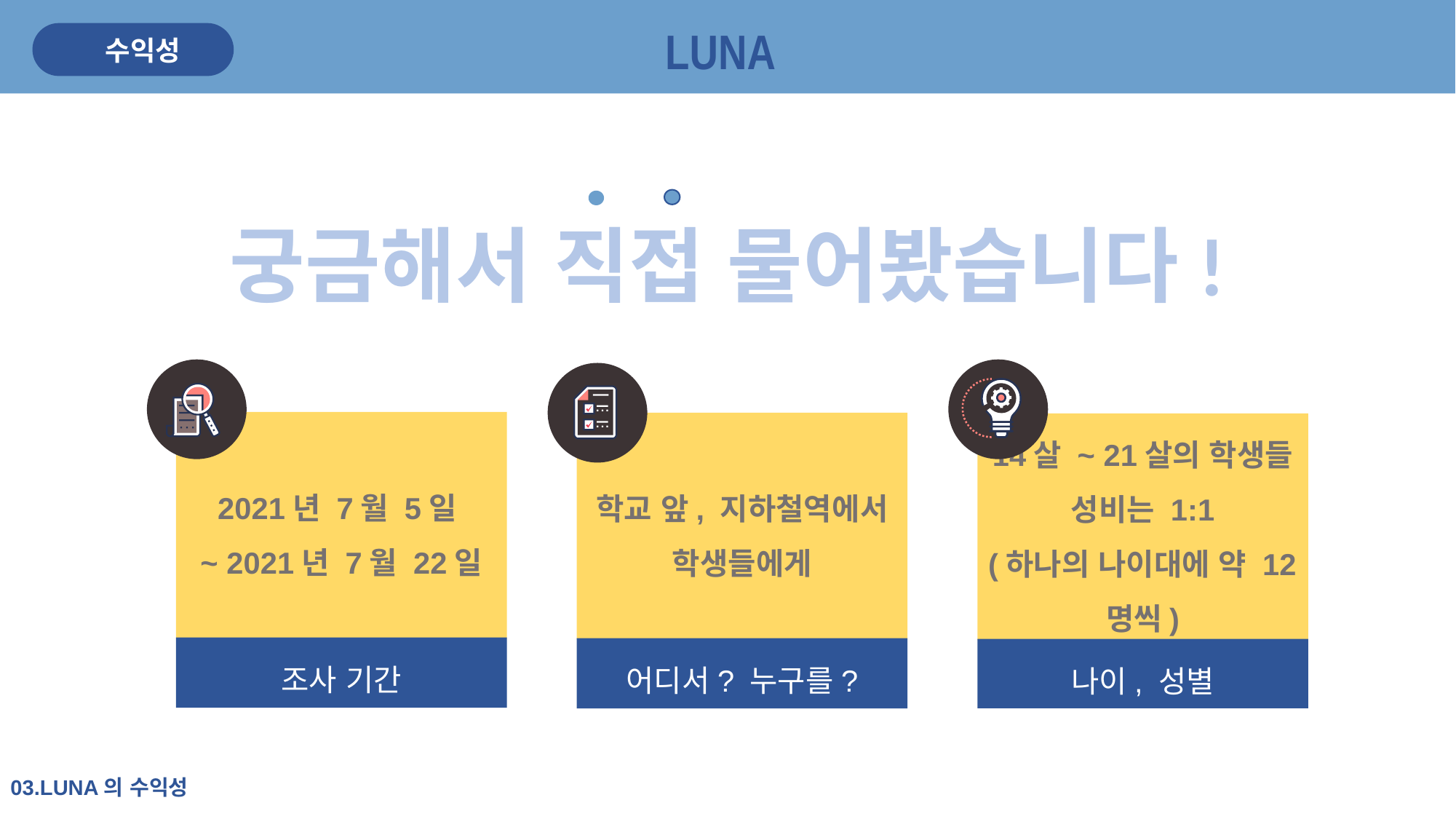

LUNA
수익성

궁금해서 직접 물어봤습니다!

2021년 7월 5일
~ 2021년 7월 22일
조사 기간

14살 ~ 21살의 학생들
성비는 1:1
(하나의 나이대에 약 12명씩)
나이, 성별

학교 앞, 지하철역에서
학생들에게
어디서? 누구를?
03.LUNA의 수익성